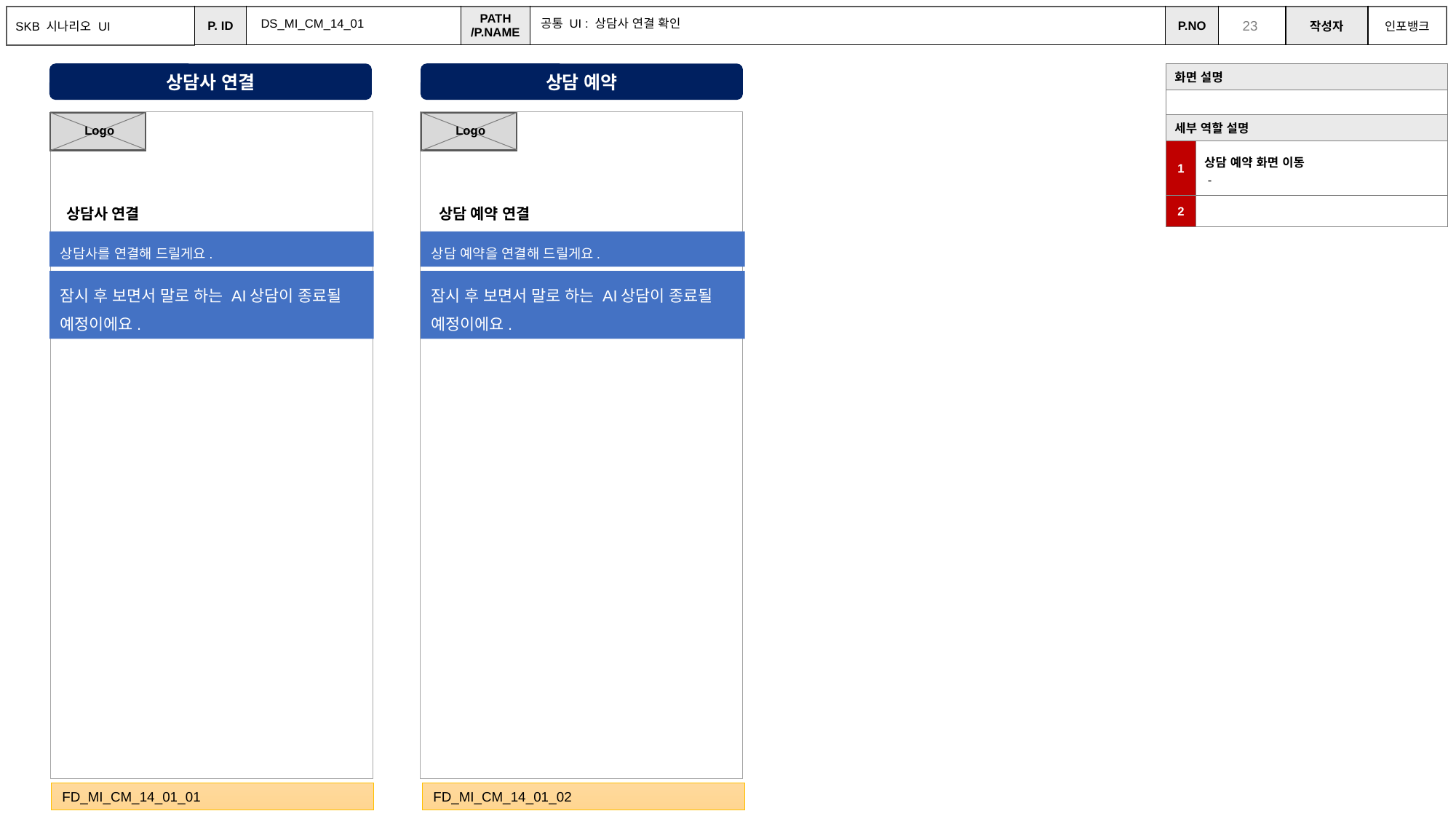

DS_MI_CM_14_01
공통 UI : 상담사 연결 확인
상담사 연결
상담 예약
| 화면 설명 |  |
| --- | --- |
|  |  |
| 세부 역할 설명 |  |
| 1 | 상담 예약 화면 이동 - |
| 2 |  |

Logo

Logo
상담사 연결
상담 예약 연결
상담사를 연결해 드릴게요.
상담 예약을 연결해 드릴게요.
잠시 후 보면서 말로 하는 AI상담이 종료될 예정이에요.
잠시 후 보면서 말로 하는 AI상담이 종료될 예정이에요.
FD_MI_CM_14_01_01
FD_MI_CM_14_01_02